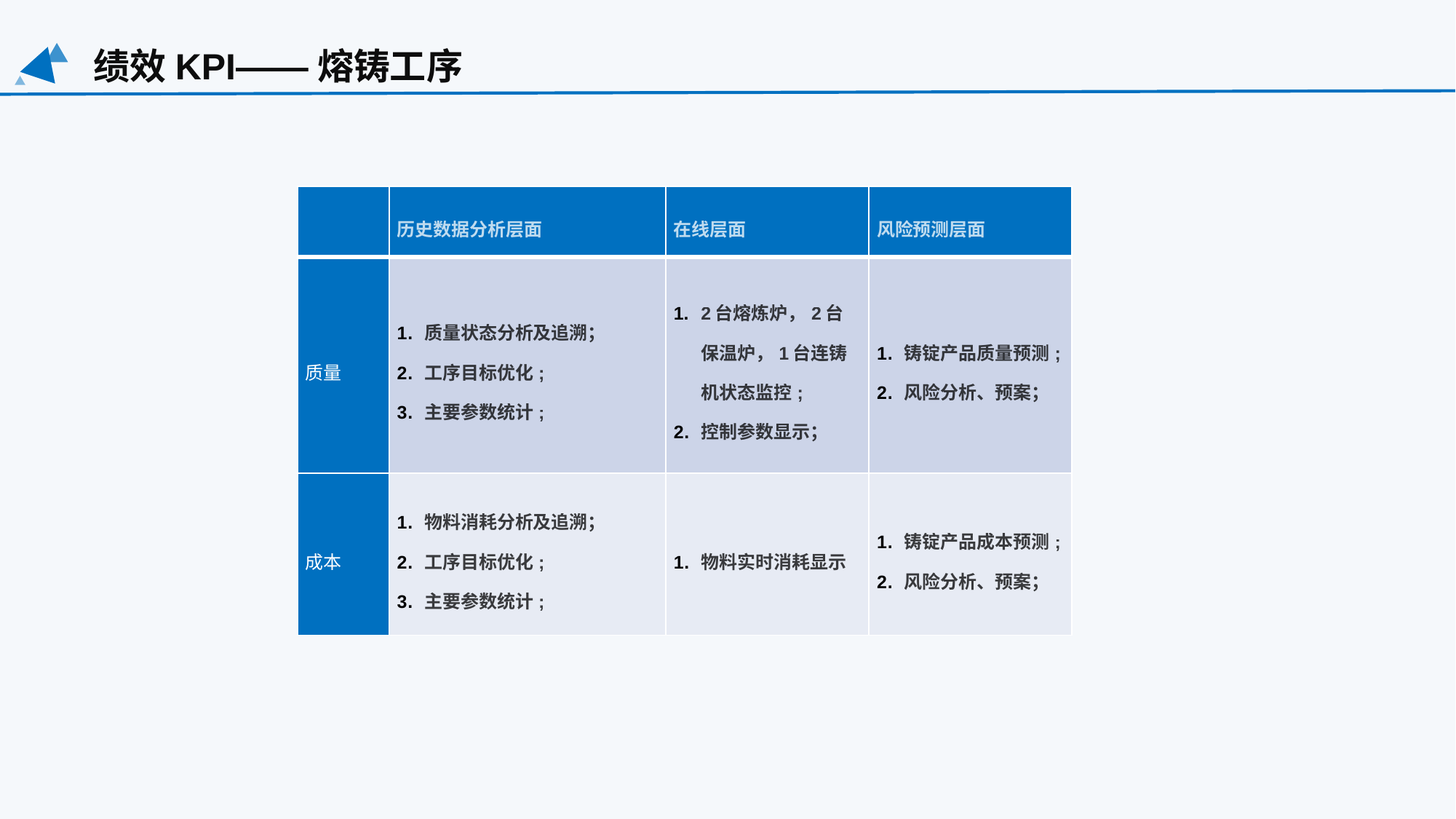

绩效KPI——熔铸工序

|  | 历史数据分析层面 | 在线层面 | 风险预测层面 |
| --- | --- | --- | --- |
| 质量 | 质量状态分析及追溯； 工序目标优化; 主要参数统计; | 2台熔炼炉，2台保温炉，1台连铸机状态监控; 控制参数显示； | 铸锭产品质量预测; 风险分析、预案； |
| 成本 | 物料消耗分析及追溯； 工序目标优化; 主要参数统计; | 物料实时消耗显示 | 铸锭产品成本预测; 风险分析、预案； |